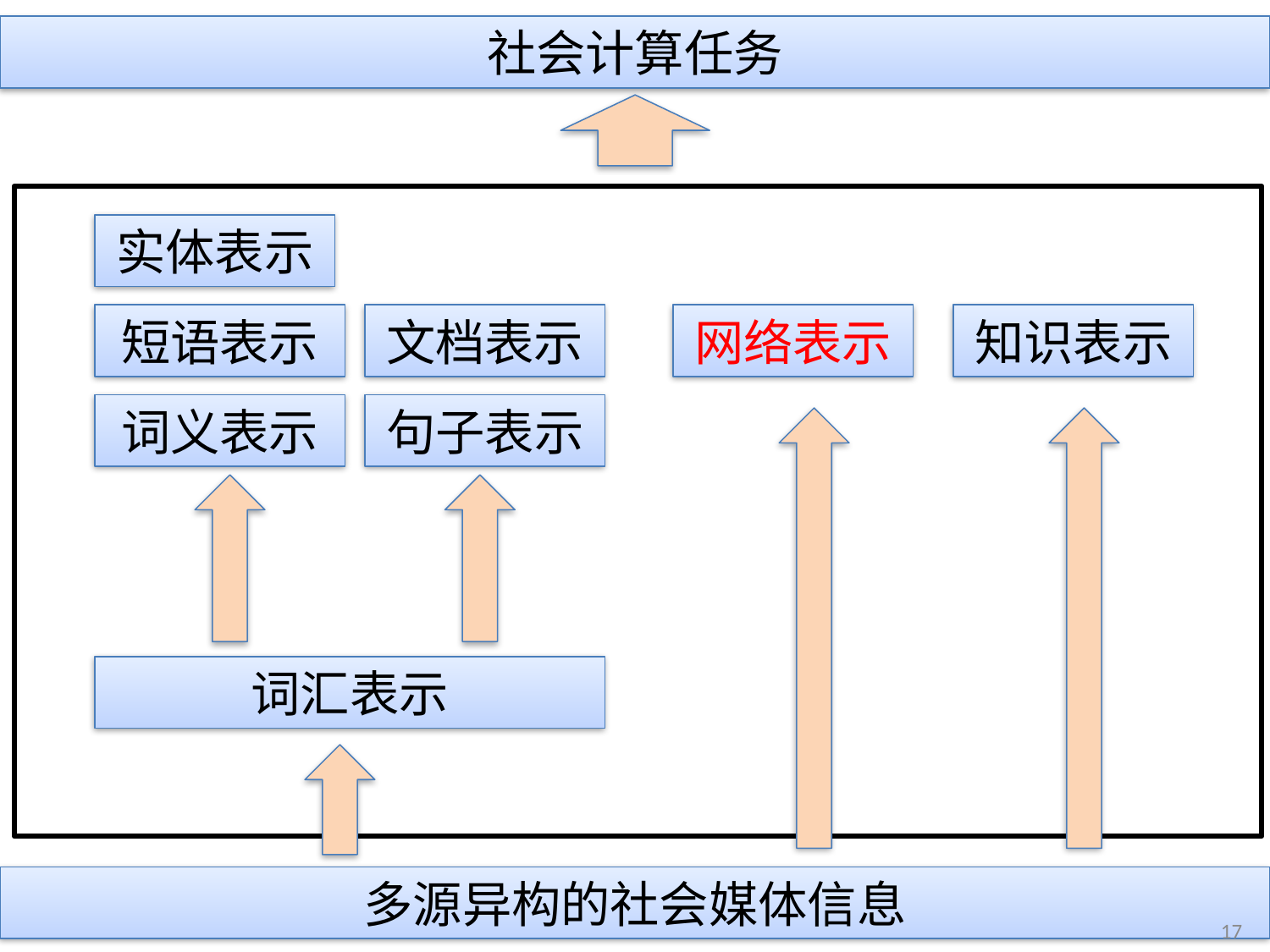

社会计算任务

实体表示
短语表示
文档表示
网络表示
知识表示
词义表示
句子表示

词汇表示

多源异构的社会媒体信息
17